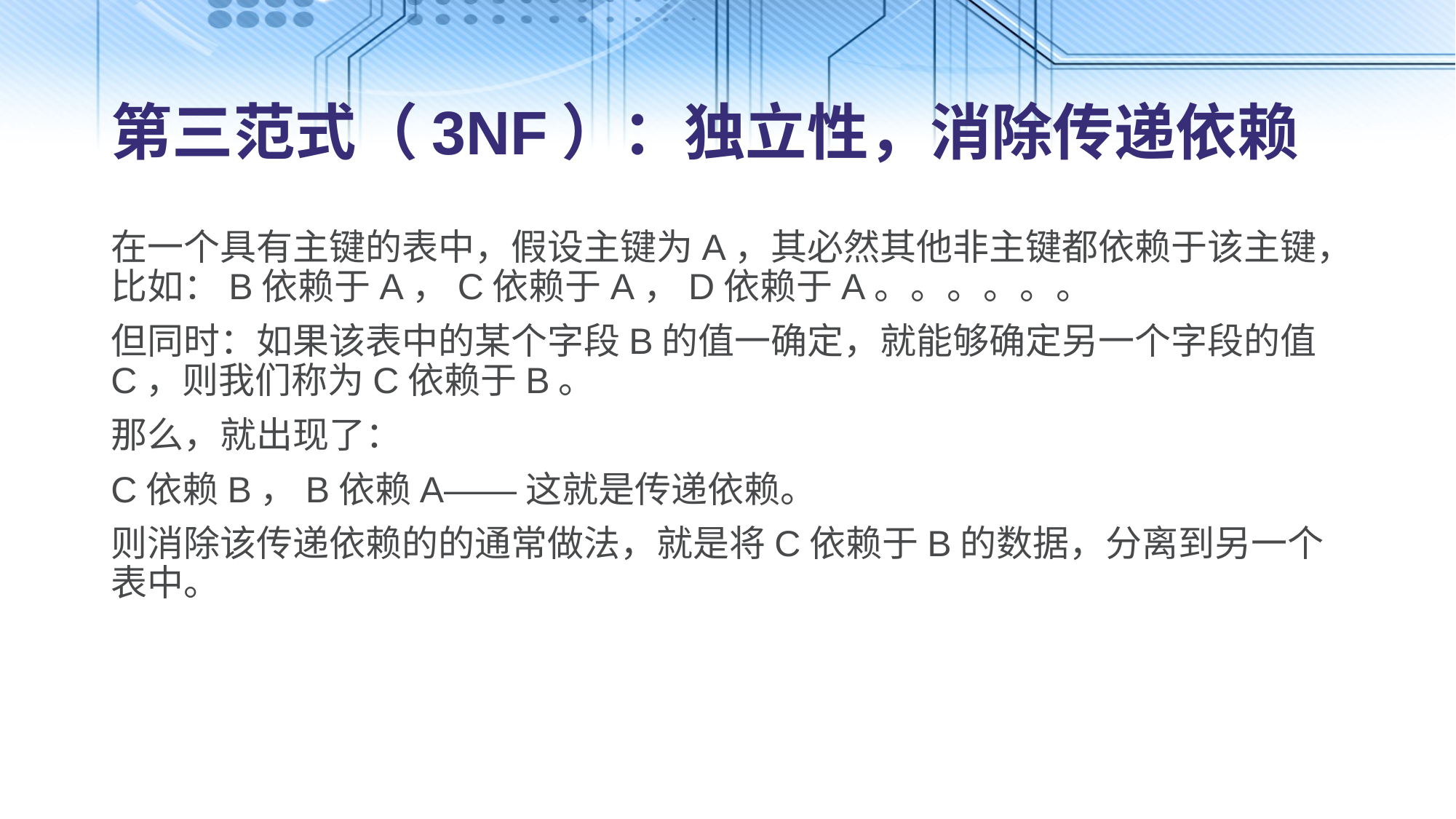

# 第三范式（3NF）：独立性，消除传递依赖
在一个具有主键的表中，假设主键为A，其必然其他非主键都依赖于该主键，比如：B依赖于A，C依赖于A，D依赖于A。。。。。。
但同时：如果该表中的某个字段B的值一确定，就能够确定另一个字段的值C，则我们称为C依赖于B。
那么，就出现了：
C依赖B，B依赖A——这就是传递依赖。
则消除该传递依赖的的通常做法，就是将C依赖于B的数据，分离到另一个表中。